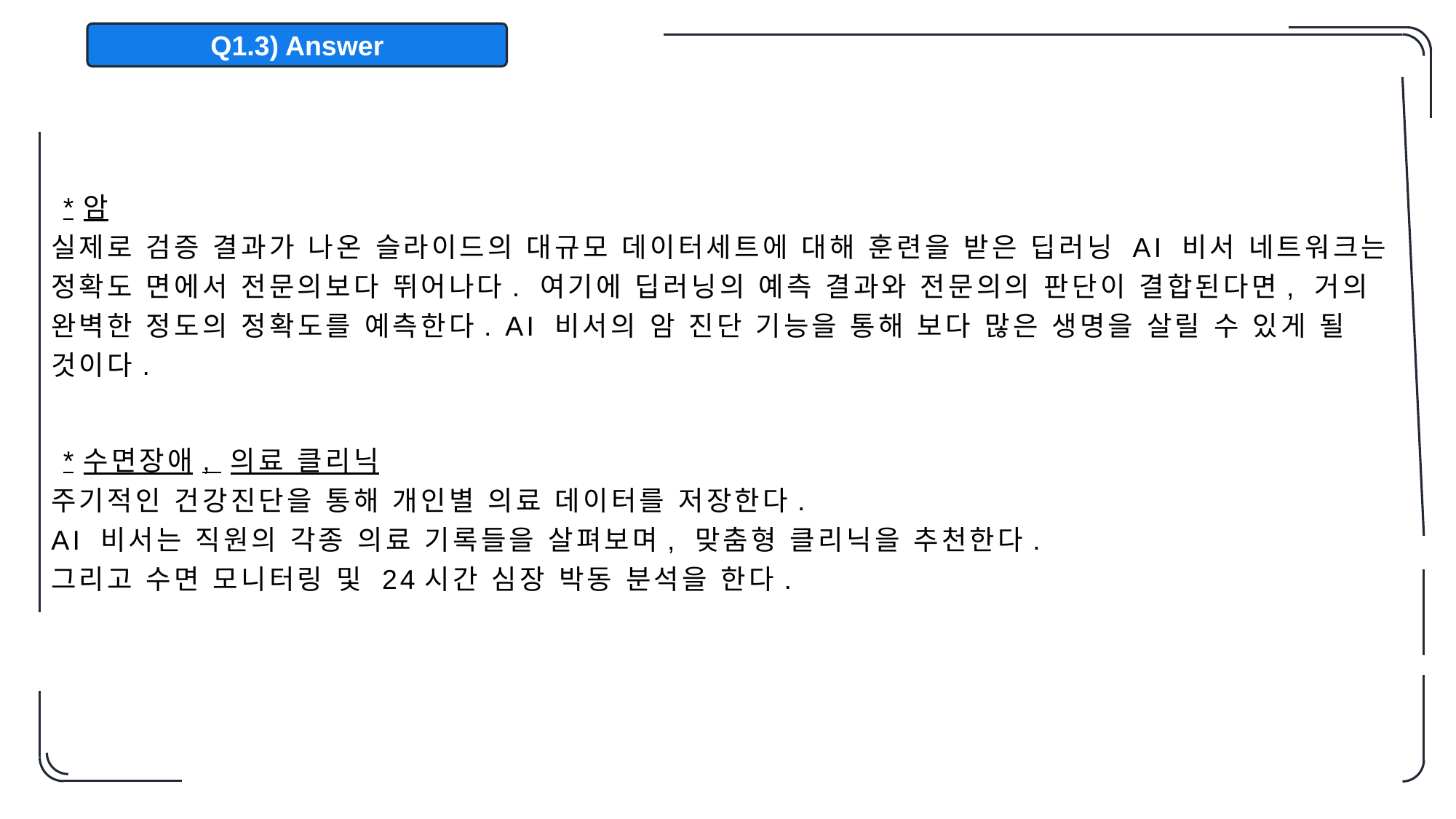

Q1.3) Answer

 *암
실제로 검증 결과가 나온 슬라이드의 대규모 데이터세트에 대해 훈련을 받은 딥러닝 AI 비서 네트워크는 정확도 면에서 전문의보다 뛰어나다. 여기에 딥러닝의 예측 결과와 전문의의 판단이 결합된다면, 거의 완벽한 정도의 정확도를 예측한다. AI 비서의 암 진단 기능을 통해 보다 많은 생명을 살릴 수 있게 될 것이다.

 *수면장애, 의료 클리닉
주기적인 건강진단을 통해 개인별 의료 데이터를 저장한다.
AI 비서는 직원의 각종 의료 기록들을 살펴보며, 맞춤형 클리닉을 추천한다.
그리고 수면 모니터링 및 24시간 심장 박동 분석을 한다.